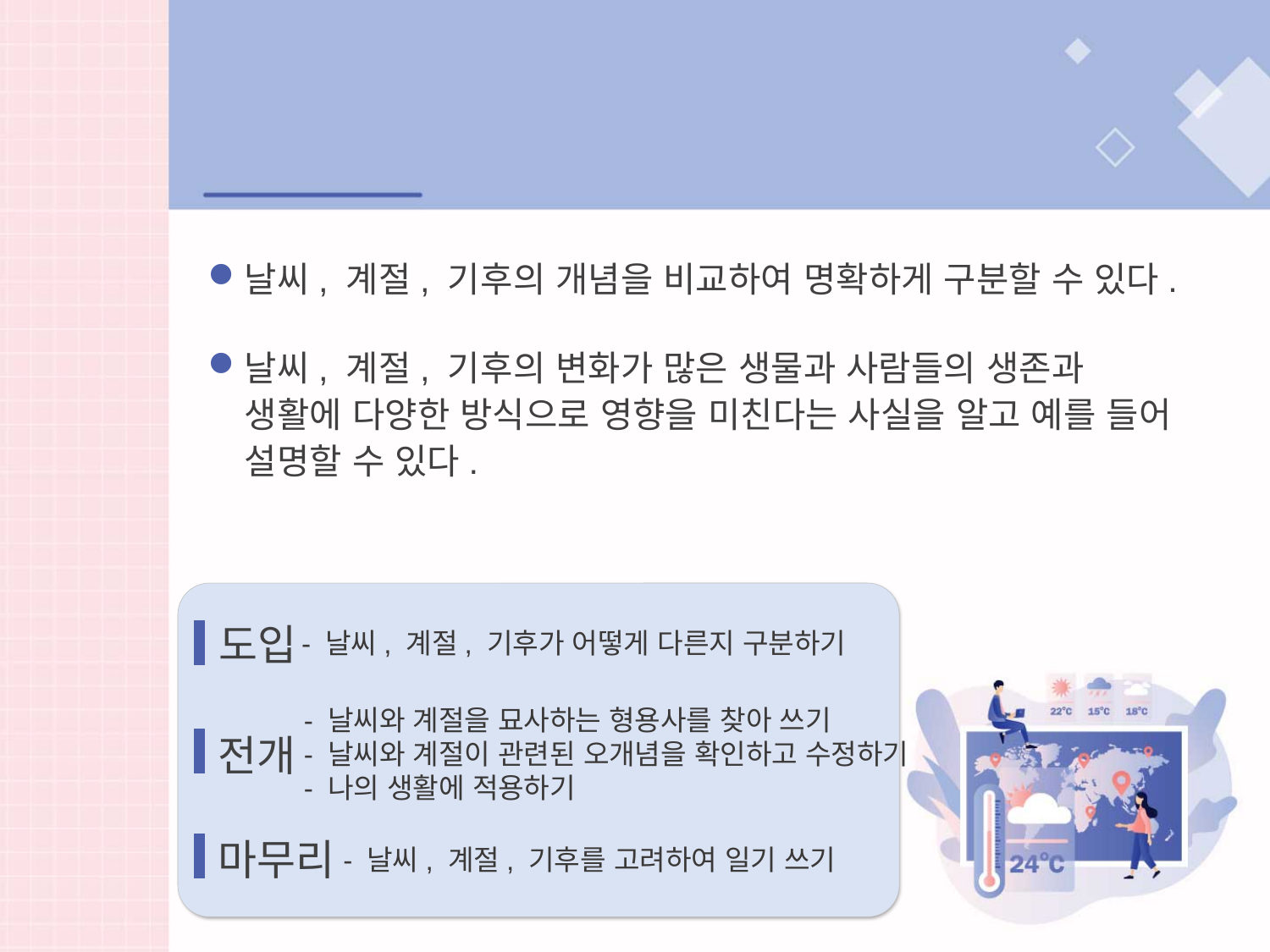

학습목표
날씨, 계절, 기후의 개념을 비교하여 명확하게 구분할 수 있다.
날씨, 계절, 기후의 변화가 많은 생물과 사람들의 생존과 생활에 다양한 방식으로 영향을 미친다는 사실을 알고 예를 들어 설명할 수 있다.

도입
- 날씨, 계절, 기후가 어떻게 다른지 구분하기
- 날씨와 계절을 묘사하는 형용사를 찾아 쓰기
- 날씨와 계절이 관련된 오개념을 확인하고 수정하기
- 나의 생활에 적용하기
전개
마무리
- 날씨, 계절, 기후를 고려하여 일기 쓰기